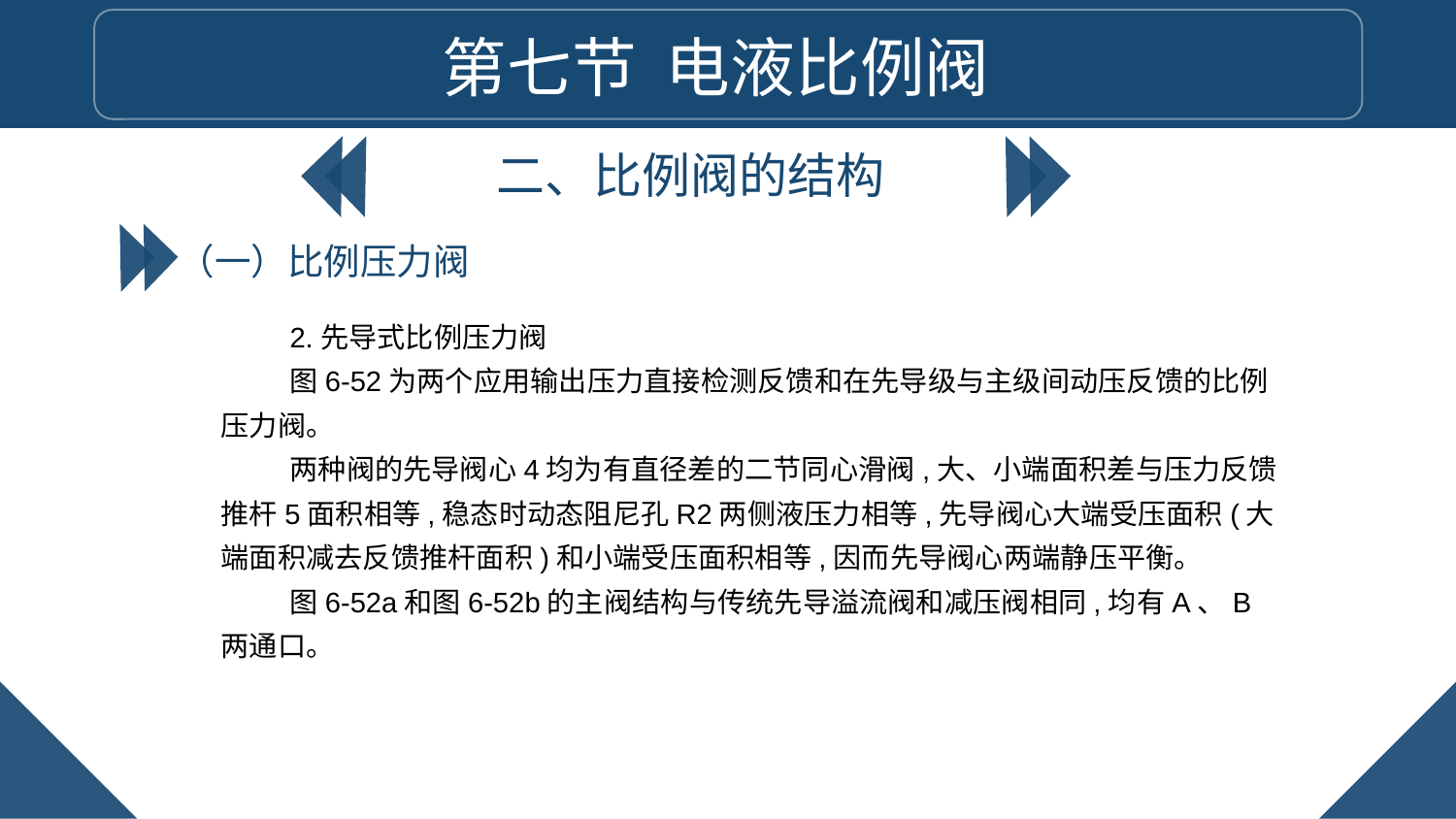

第七节  电液比例阀
二、比例阀的结构

（一）比例压力阀

2.先导式比例压力阀
图6-52为两个应用输出压力直接检测反馈和在先导级与主级间动压反馈的比例压力阀。
两种阀的先导阀心4均为有直径差的二节同心滑阀,大、小端面积差与压力反馈推杆5面积相等,稳态时动态阻尼孔R2两侧液压力相等,先导阀心大端受压面积(大端面积减去反馈推杆面积)和小端受压面积相等,因而先导阀心两端静压平衡。
图6-52a和图6-52b的主阀结构与传统先导溢流阀和减压阀相同,均有A、B两通口。